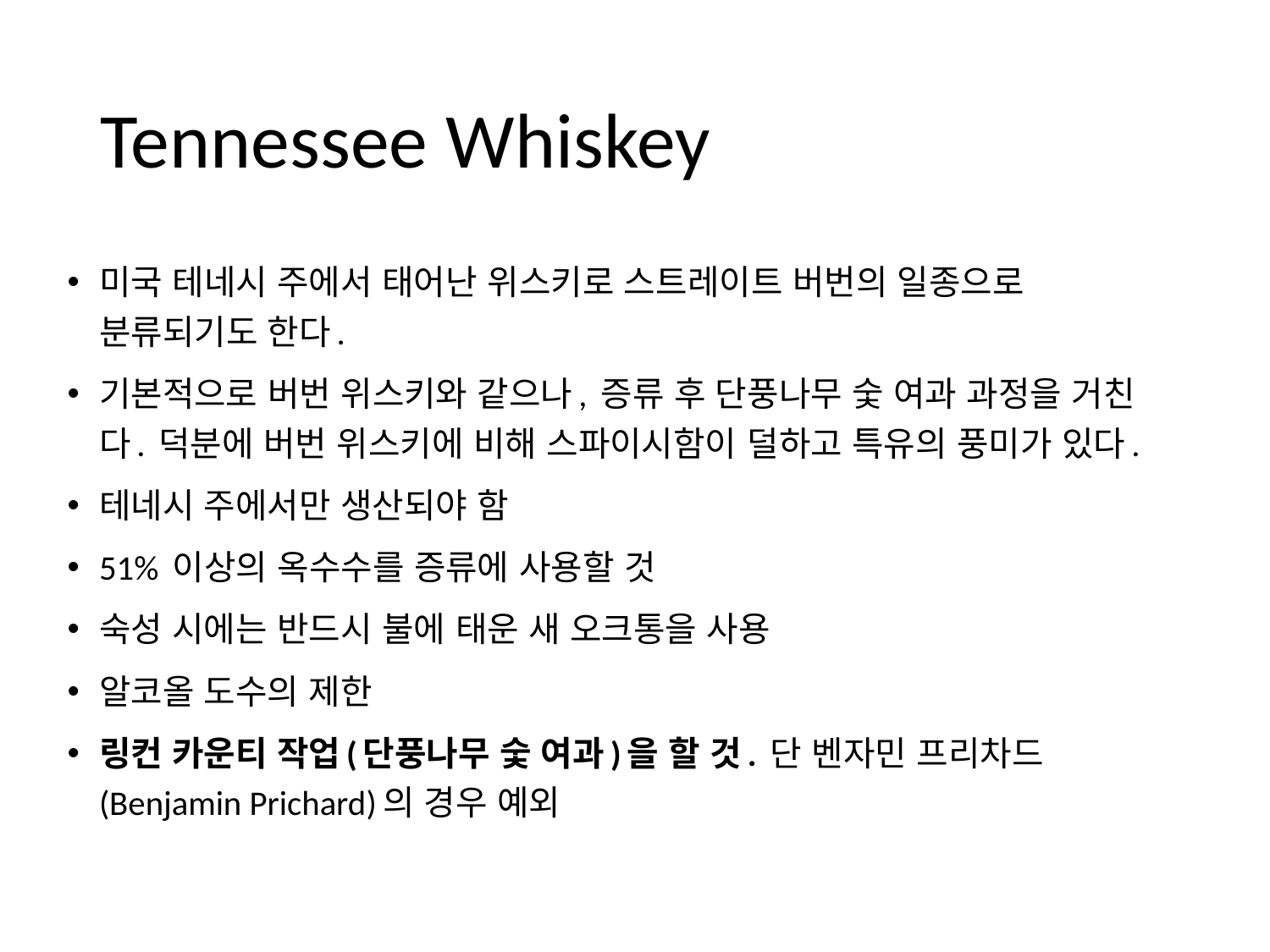

# Tennessee Whiskey
미국 테네시 주에서 태어난 위스키로 스트레이트 버번의 일종으로 분류되기도 한다.
기본적으로 버번 위스키와 같으나, 증류 후 단풍나무 숯 여과 과정을 거친다. 덕분에 버번 위스키에 비해 스파이시함이 덜하고 특유의 풍미가 있다.
테네시 주에서만 생산되야 함
51% 이상의 옥수수를 증류에 사용할 것
숙성 시에는 반드시 불에 태운 새 오크통을 사용
알코올 도수의 제한
링컨 카운티 작업(단풍나무 숯 여과)을 할 것. 단 벤자민 프리차드(Benjamin Prichard)의 경우 예외